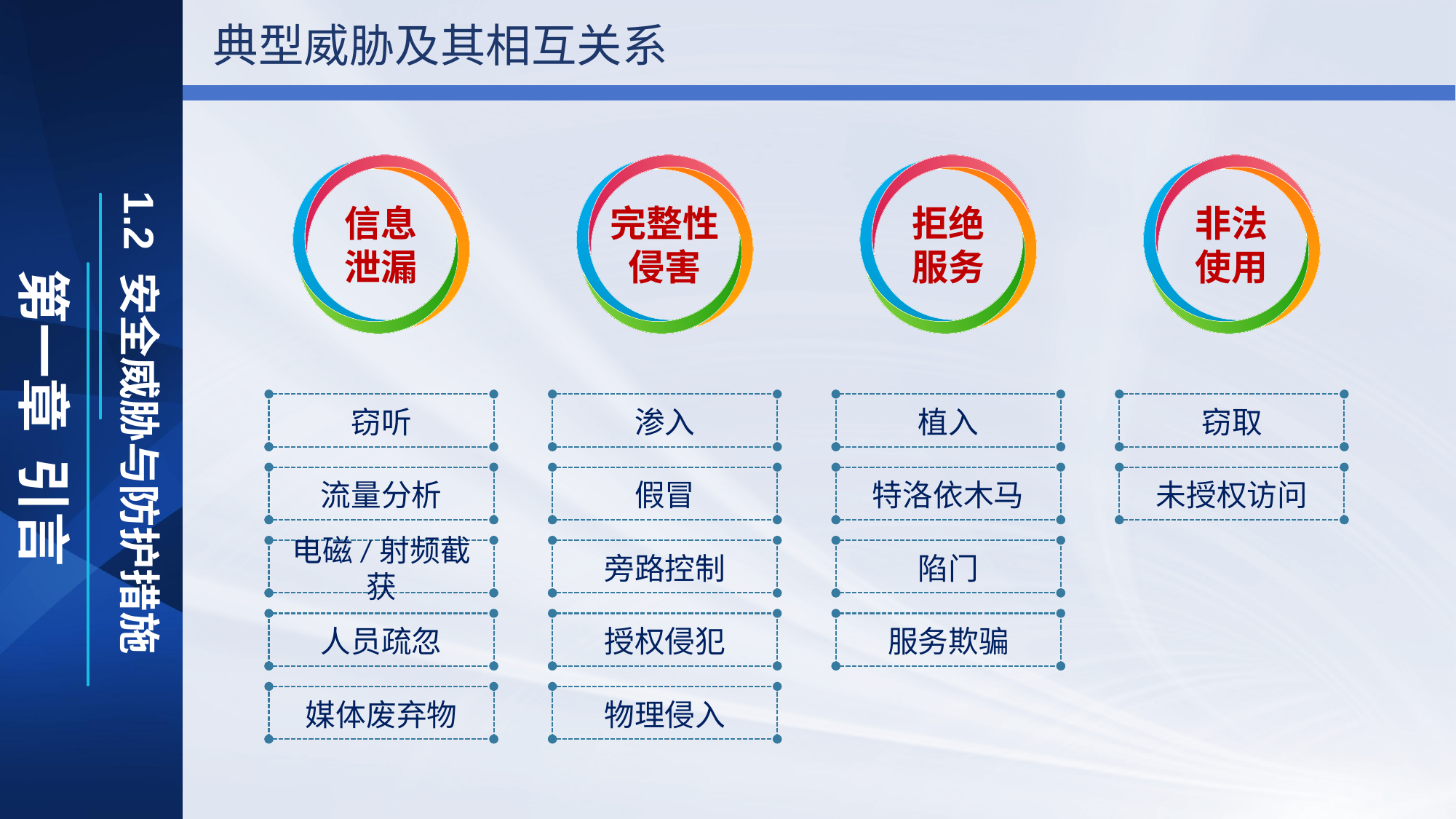

典型威胁及其相互关系
第一章  引言
1.2 安全威胁与防护措施

信息
泄漏

完整性
侵害

拒绝
服务

非法
使用
窃听
渗入
植入
窃取
流量分析
假冒
特洛依木马
未授权访问
电磁/射频截获
旁路控制
陷门
人员疏忽
授权侵犯
服务欺骗
媒体废弃物
物理侵入